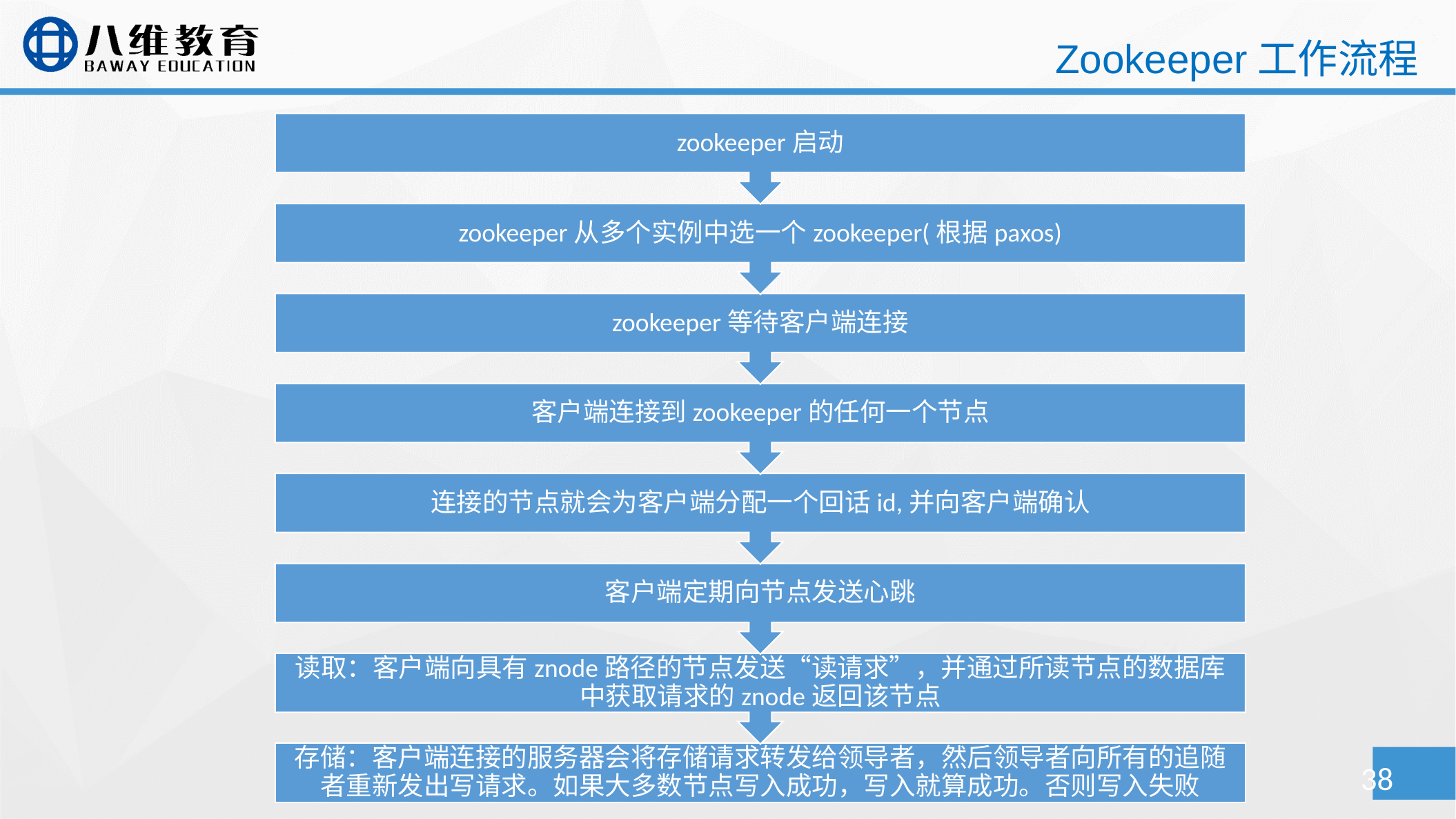

Zookeeper工作流程
存储：客户端连接的服务器会将存储请求转发给领导者，然后领导者向所有的追随者重新发出写请求。如果大多数节点写入成功，写入就算成功。否则写入失败
读取：客户端向具有znode路径的节点发送“读请求”，并通过所读节点的数据库中获取请求的znode返回该节点
客户端定期向节点发送心跳
连接的节点就会为客户端分配一个回话id,并向客户端确认
客户端连接到zookeeper的任何一个节点
zookeeper等待客户端连接
zookeeper从多个实例中选一个zookeeper(根据paxos)
zookeeper启动